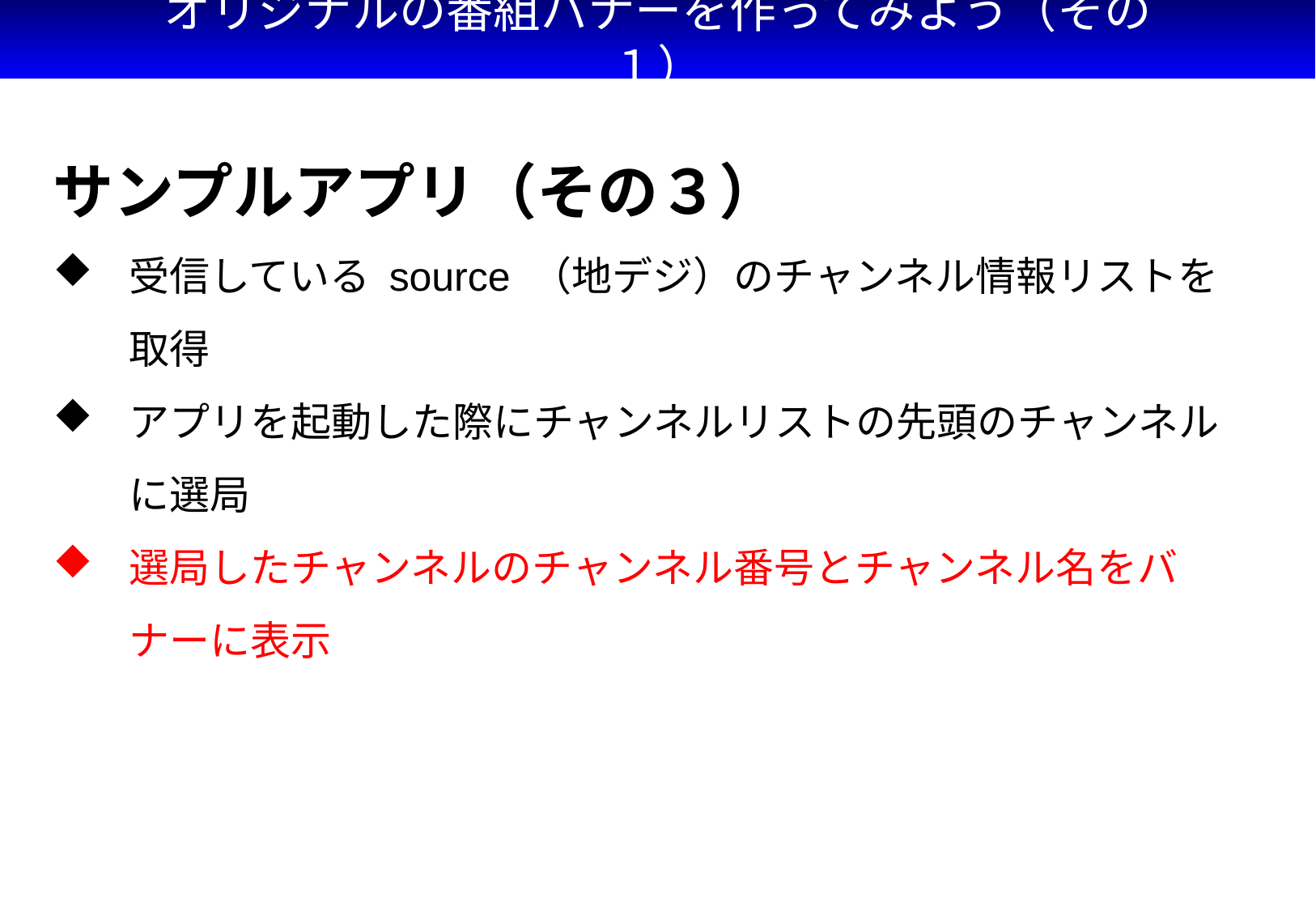

# オリジナルの番組バナーを作ってみよう（その１）
サンプルアプリ（その３）
受信している source （地デジ）のチャンネル情報リストを取得
アプリを起動した際にチャンネルリストの先頭のチャンネルに選局
選局したチャンネルのチャンネル番号とチャンネル名をバナーに表示